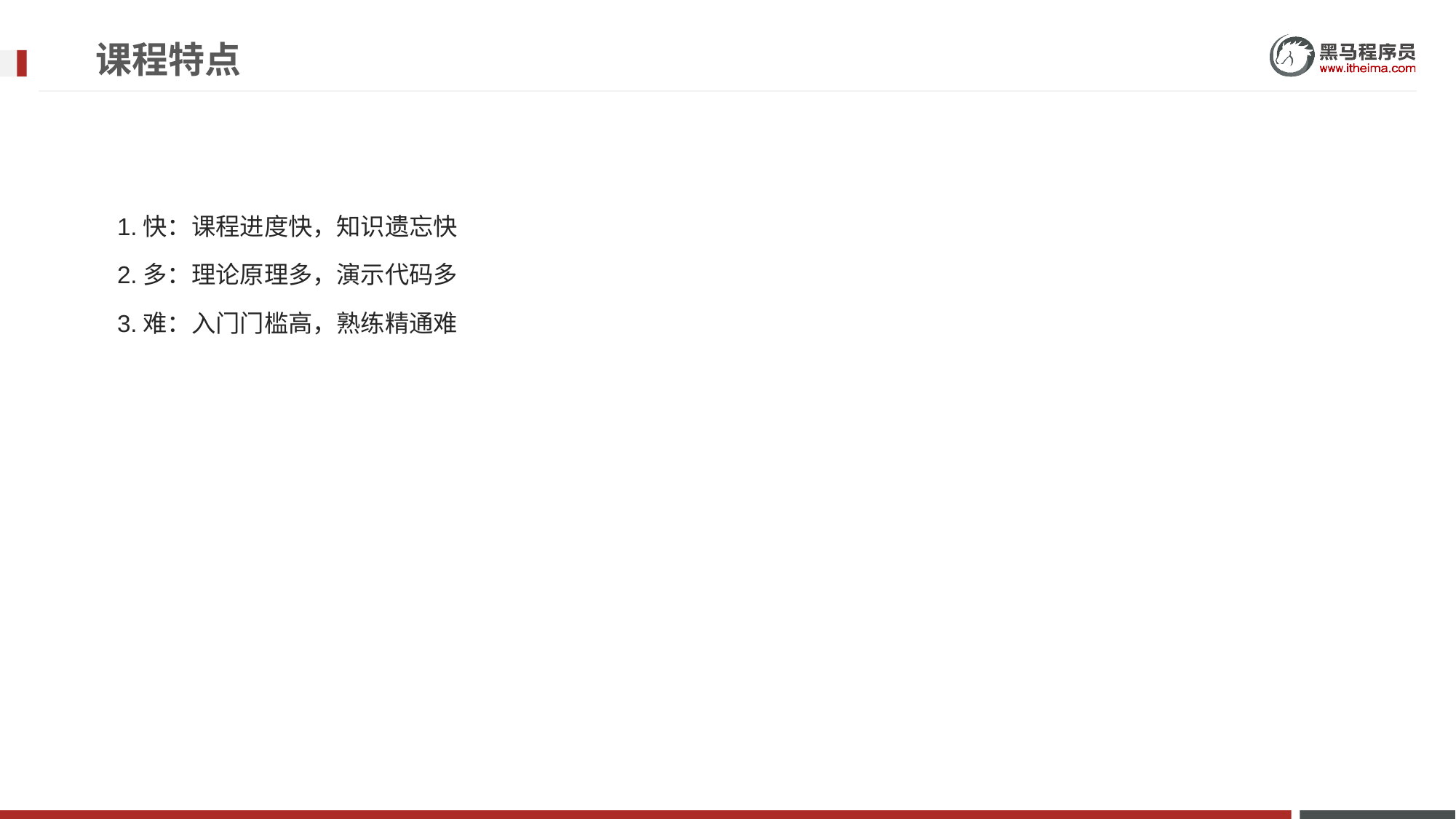

# 课程特点
1.快：课程进度快，知识遗忘快
2.多：理论原理多，演示代码多
3.难：入门门槛高，熟练精通难